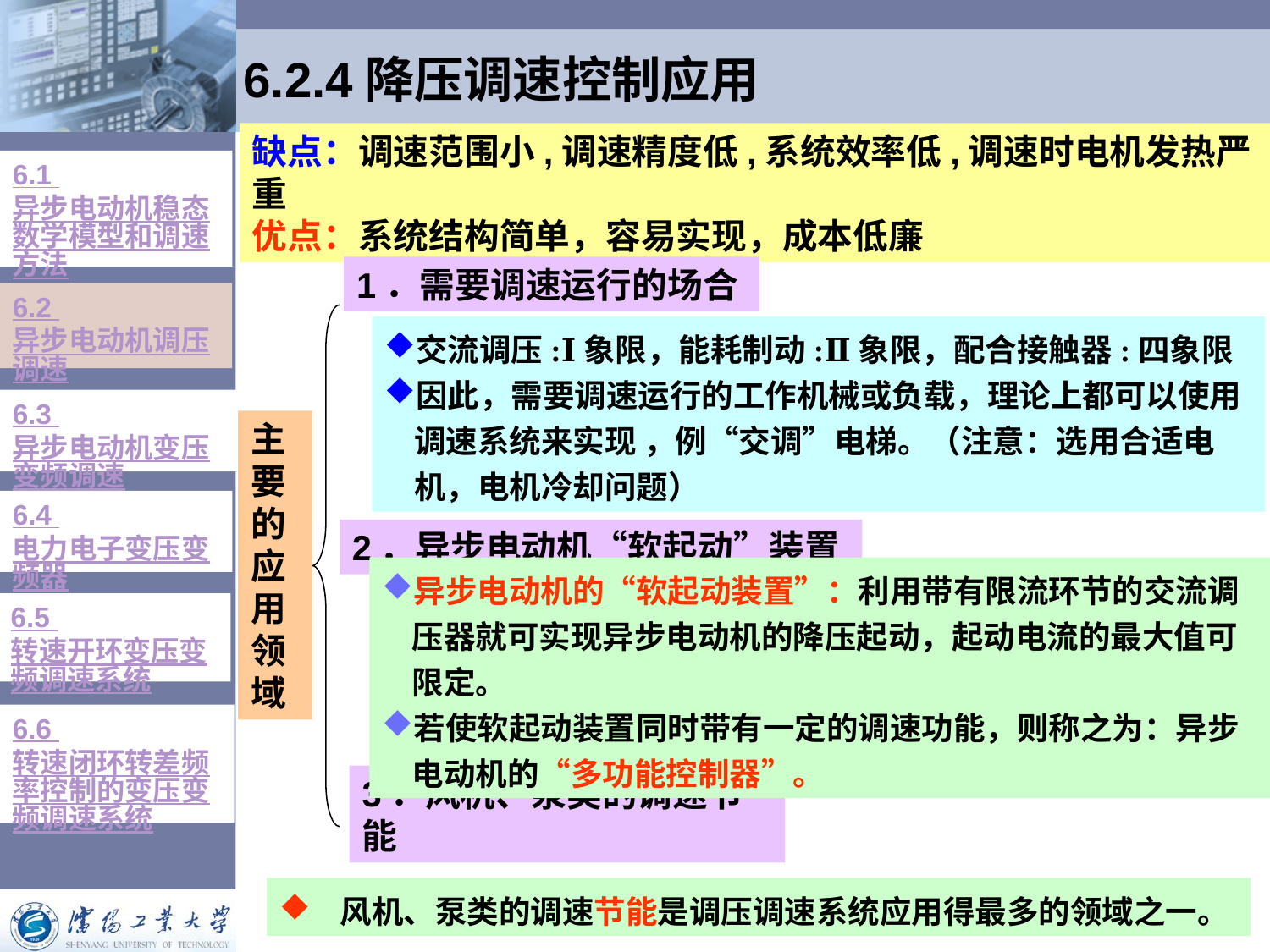

6.2.4降压调速控制应用
缺点：调速范围小,调速精度低,系统效率低,调速时电机发热严重
优点：系统结构简单，容易实现，成本低廉
6.1 异步电动机稳态数学模型和调速方法
1．需要调速运行的场合
6.2 异步电动机调压调速

交流调压:Ⅰ象限，能耗制动:Ⅱ象限，配合接触器:四象限
因此，需要调速运行的工作机械或负载，理论上都可以使用调速系统来实现 ，例“交调”电梯。（注意：选用合适电机，电机冷却问题）
6.3 异步电动机变压变频调速
主要的应用领域
6.4 电力电子变压变频器
2．异步电动机“软起动”装置
异步电动机的“软起动装置”：利用带有限流环节的交流调压器就可实现异步电动机的降压起动，起动电流的最大值可限定。
若使软起动装置同时带有一定的调速功能，则称之为：异步电动机的“多功能控制器”。
6.5 转速开环变压变频调速系统

6.6 转速闭环转差频率控制的变压变频调速系统
3．风机、泵类的调速节能
   风机、泵类的调速节能是调压调速系统应用得最多的领域之一。